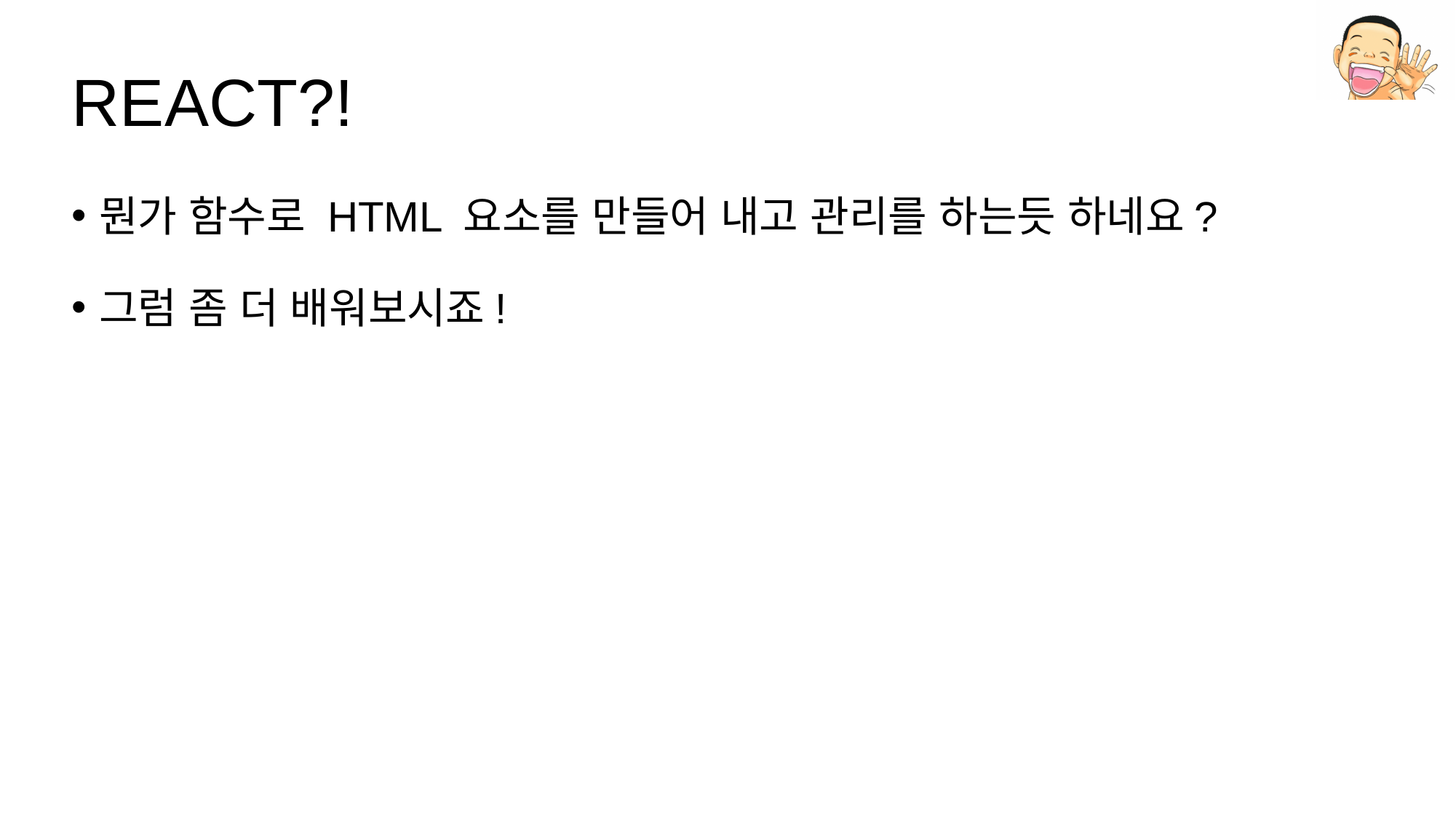

# REACT?!
뭔가 함수로 HTML 요소를 만들어 내고 관리를 하는듯 하네요?
그럼 좀 더 배워보시죠!